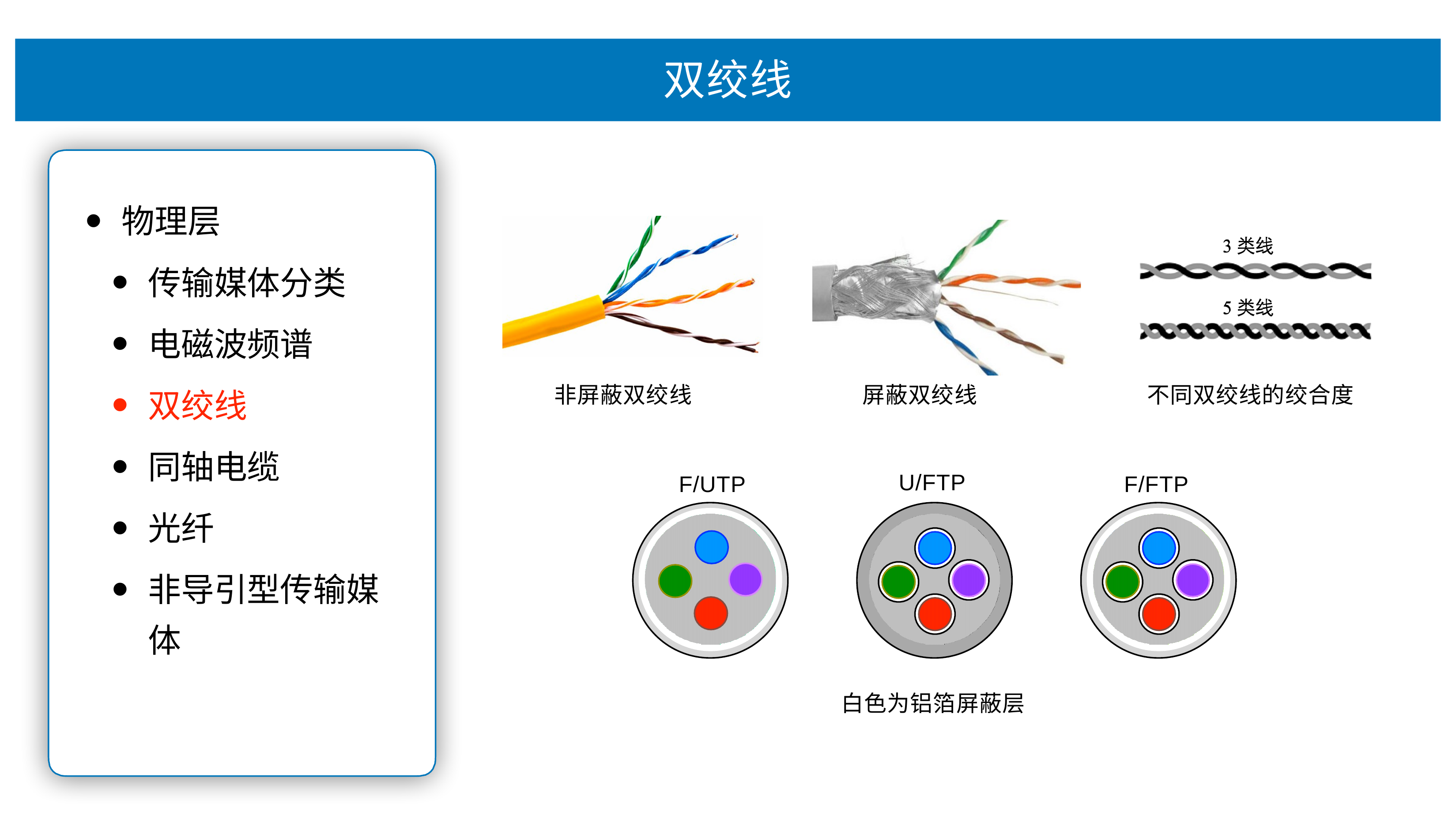

# 双绞线

物理层
传输媒体分类
电磁波频谱
双绞线
同轴电缆
光纤
⾮导引型传输媒 体

⾮屏蔽双绞线
屏蔽双绞线
不同双绞线的绞合度
U/FTP
F/UTP
F/FTP

⽩⾊为铝箔屏蔽层